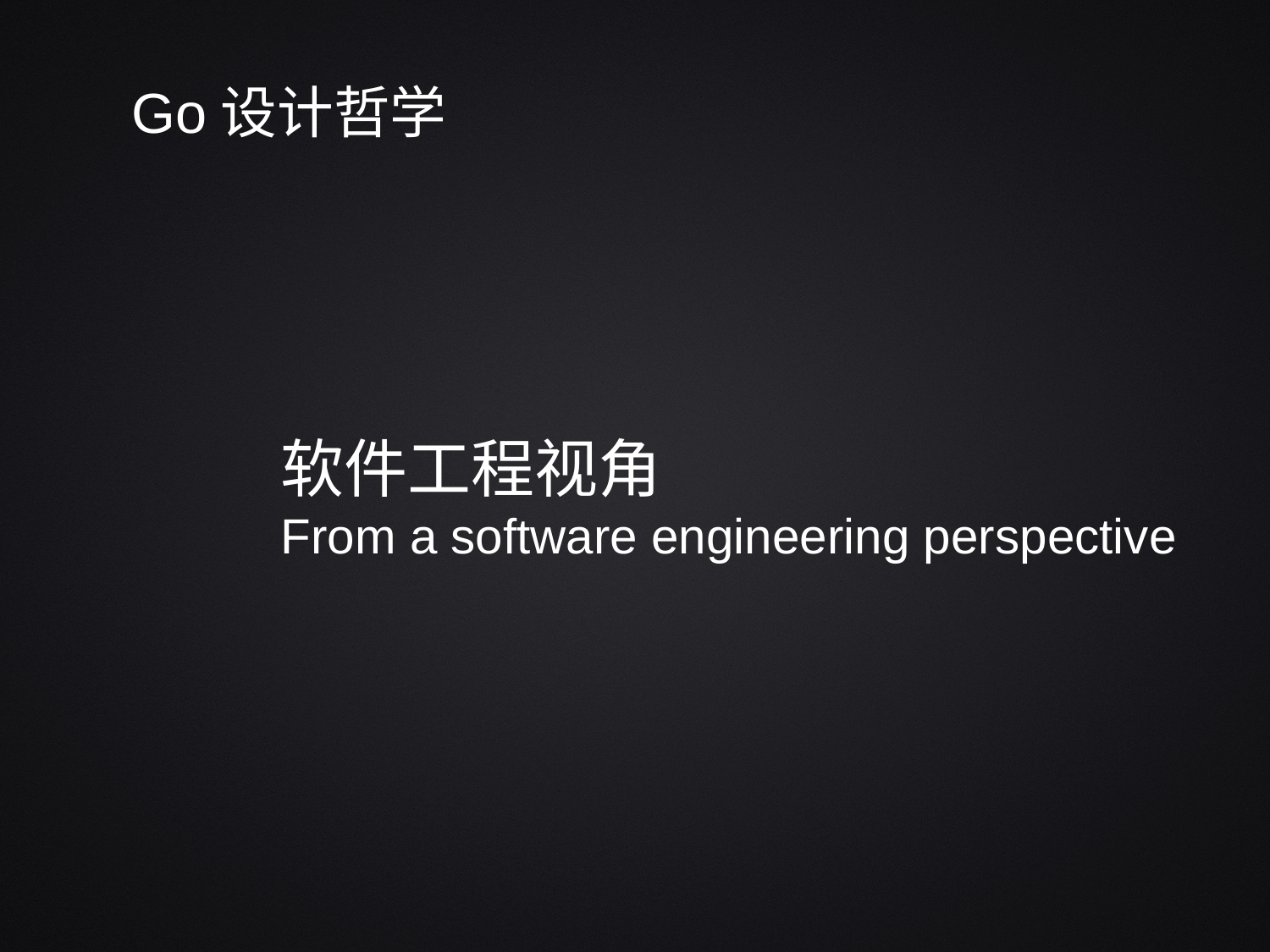

Go设计哲学
软件工程视角
From a software engineering perspective